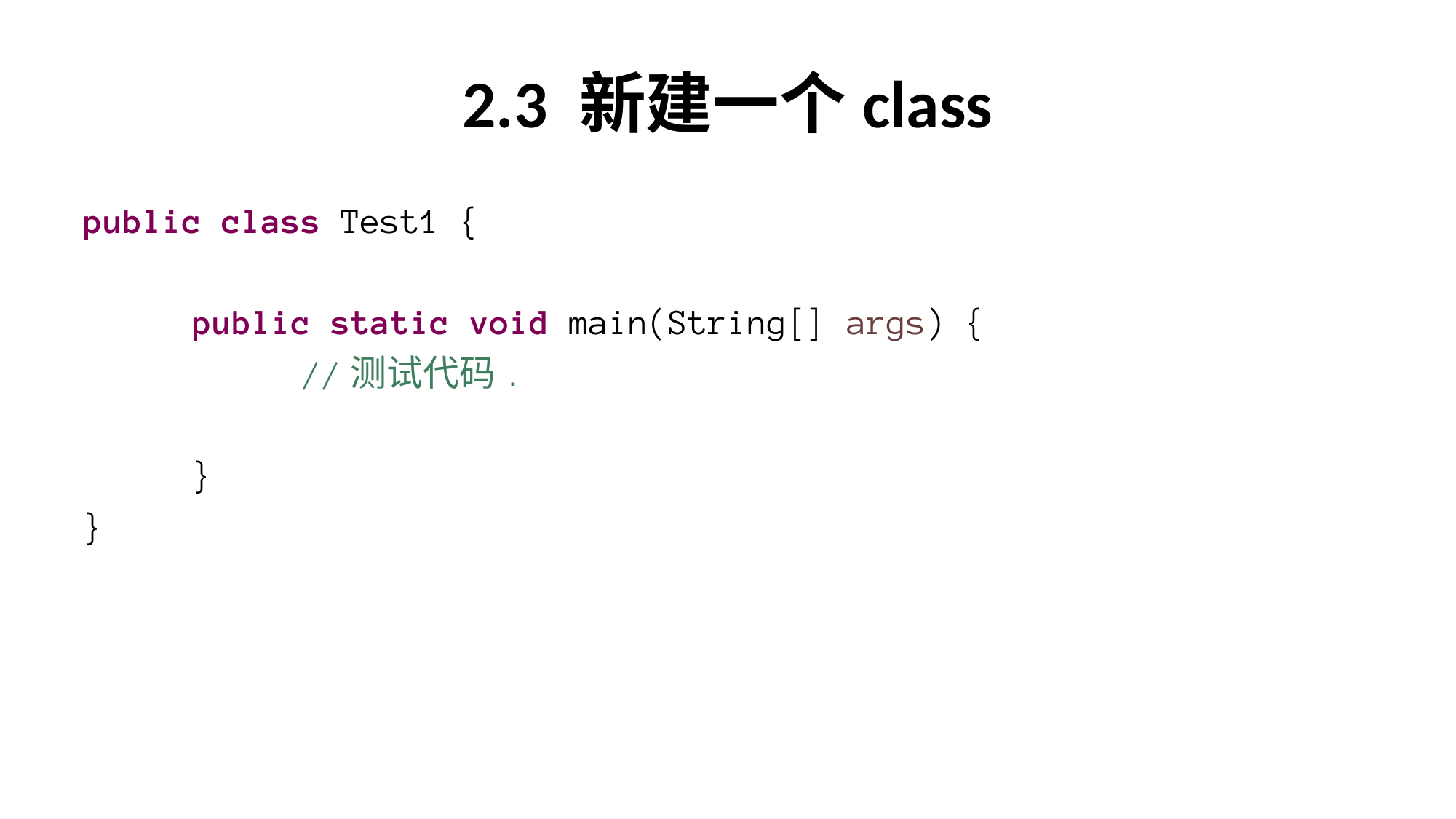

# 2.3 新建一个class
public class Test1 {

	public static void main(String[] args) {
		//测试代码.

	}
}